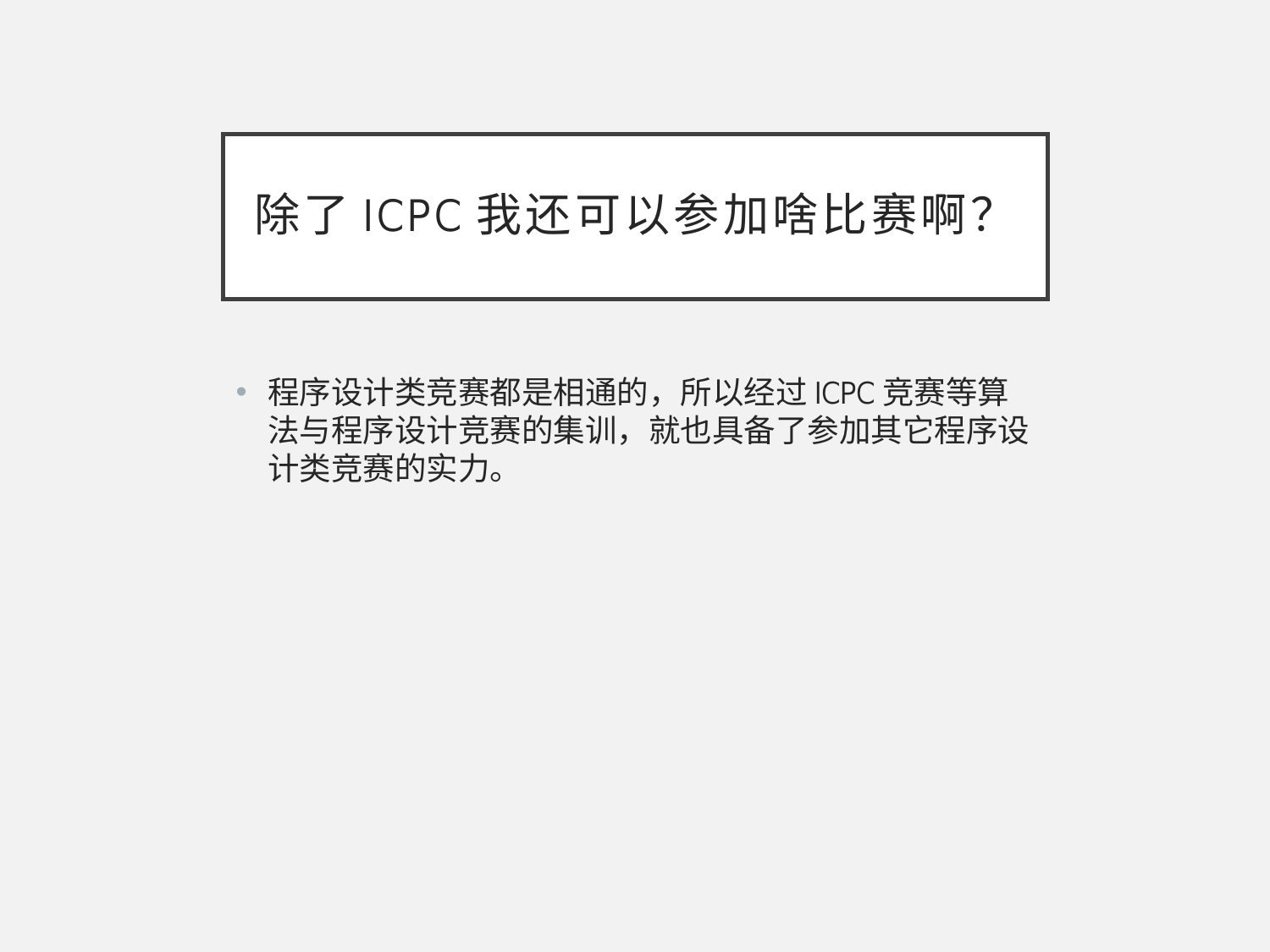

# 除了ICPC我还可以参加啥比赛啊？
程序设计类竞赛都是相通的，所以经过ICPC竞赛等算法与程序设计竞赛的集训，就也具备了参加其它程序设计类竞赛的实力。